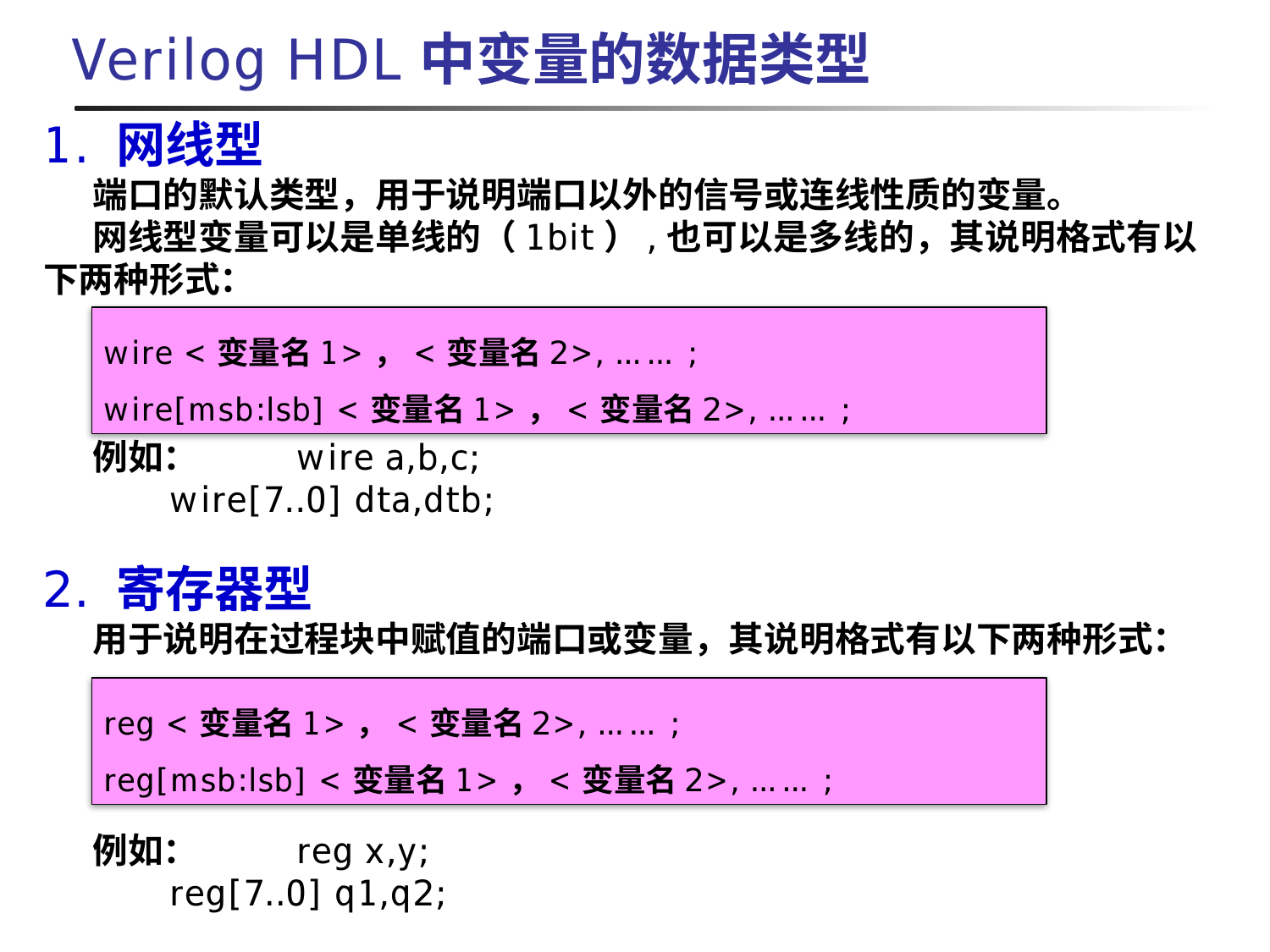

Verilog HDL中变量的数据类型
1. 网线型
端口的默认类型，用于说明端口以外的信号或连线性质的变量。
网线型变量可以是单线的（1bit）,也可以是多线的，其说明格式有以下两种形式：

例如：	wire a,b,c;
	wire[7..0] dta,dtb;

wire <变量名1>，<变量名2>, …… ;
wire[msb:lsb] <变量名1>，<变量名2>, …… ;
2. 寄存器型
用于说明在过程块中赋值的端口或变量，其说明格式有以下两种形式：

例如：	reg x,y;
	reg[7..0] q1,q2;
reg <变量名1>，<变量名2>, …… ;
reg[msb:lsb] <变量名1>，<变量名2>, …… ;